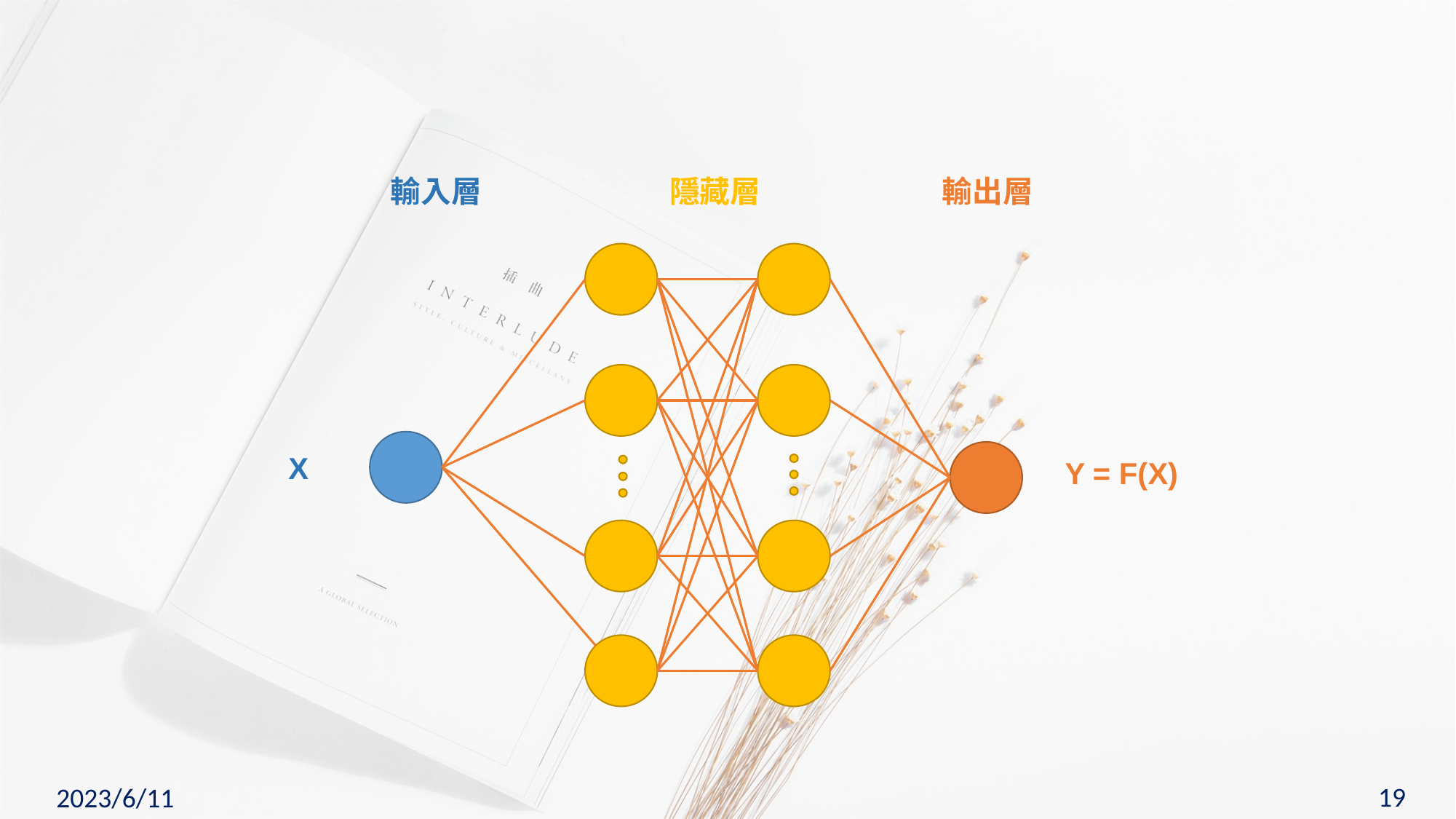

隱藏層
輸出層
輸入層

X
Y = F(X)

19
2023/6/11